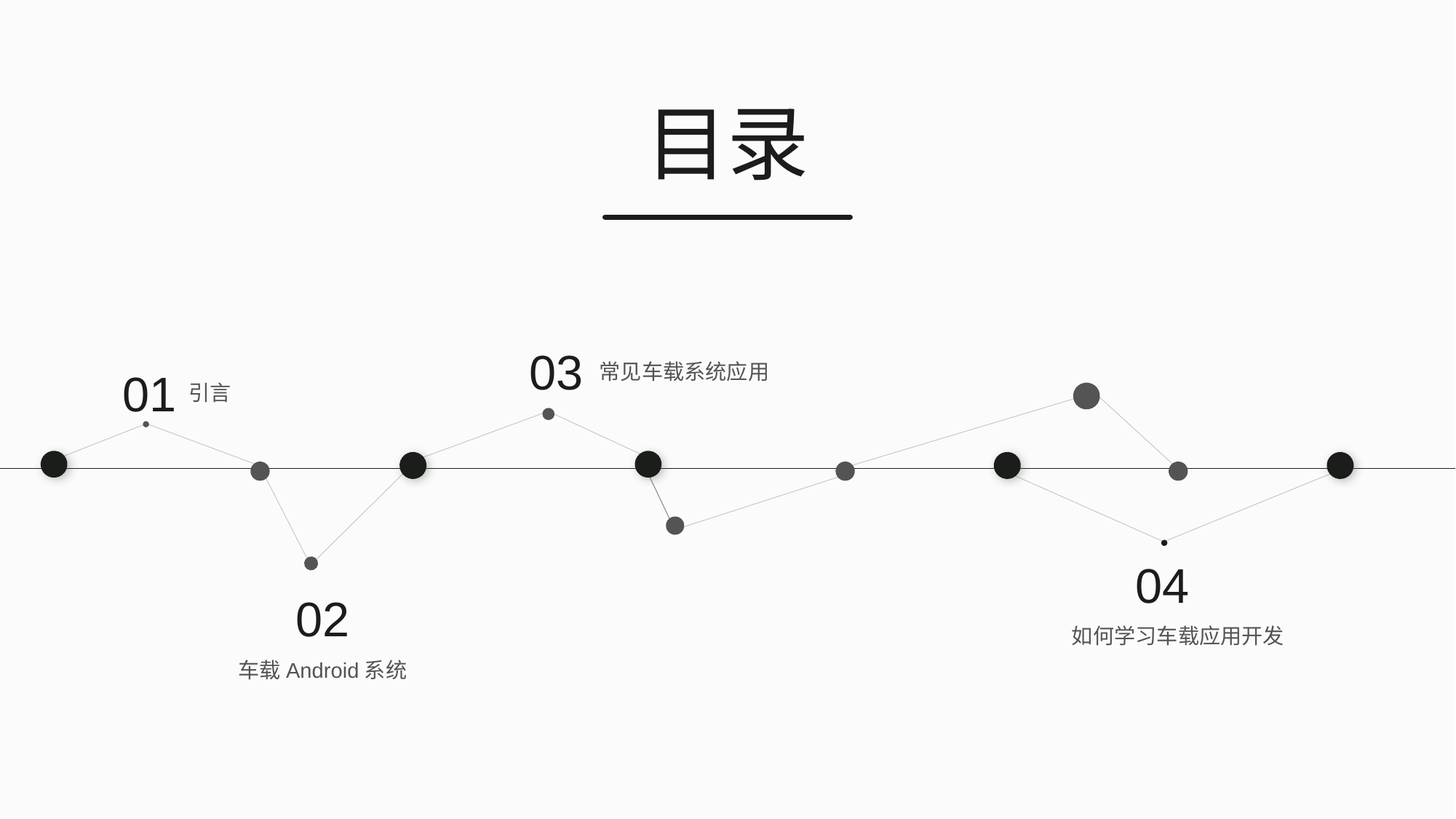

目录
03
常见车载系统应用
01
引言

04

02
如何学习车载应用开发
车载Android系统